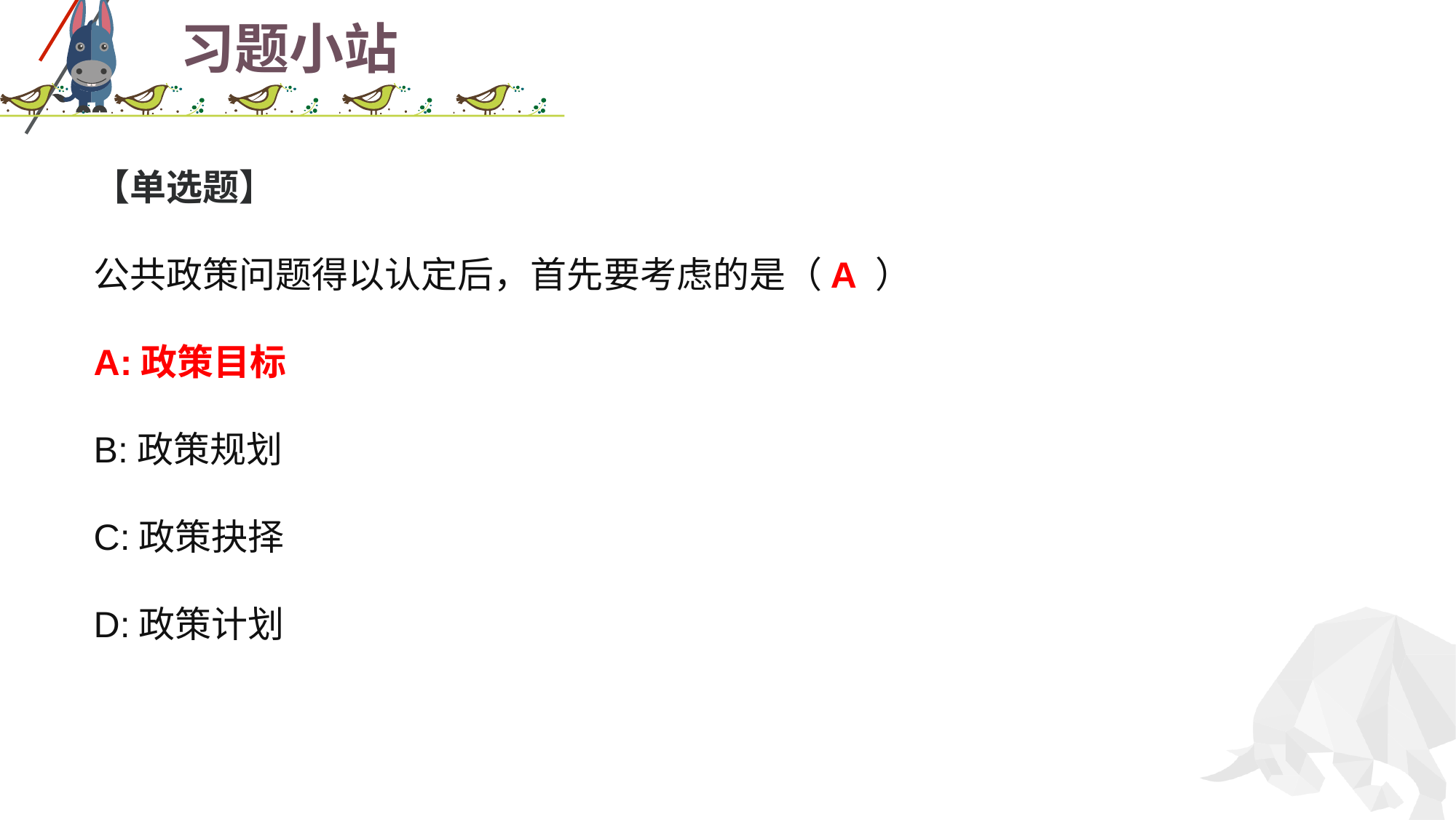

# 习题小站

【单选题】
公共政策问题得以认定后，首先要考虑的是（A ）
A:政策目标
B:政策规划
C:政策抉择
D:政策计划